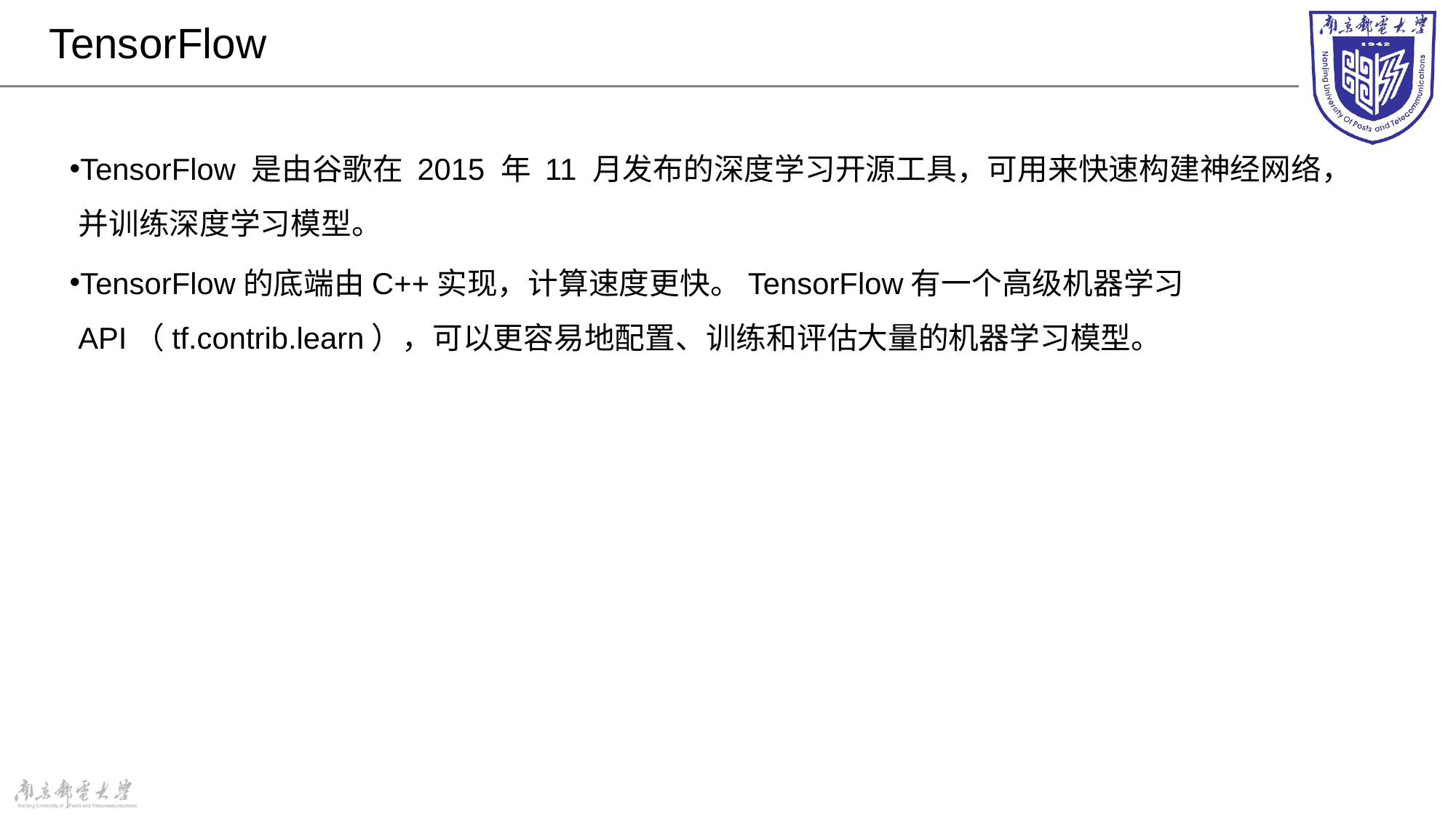

# TensorFlow
TensorFlow 是由谷歌在 2015 年 11 月发布的深度学习开源工具，可用来快速构建神经网络，并训练深度学习模型。
TensorFlow的底端由C++实现，计算速度更快。TensorFlow有一个高级机器学习API（tf.contrib.learn），可以更容易地配置、训练和评估大量的机器学习模型。